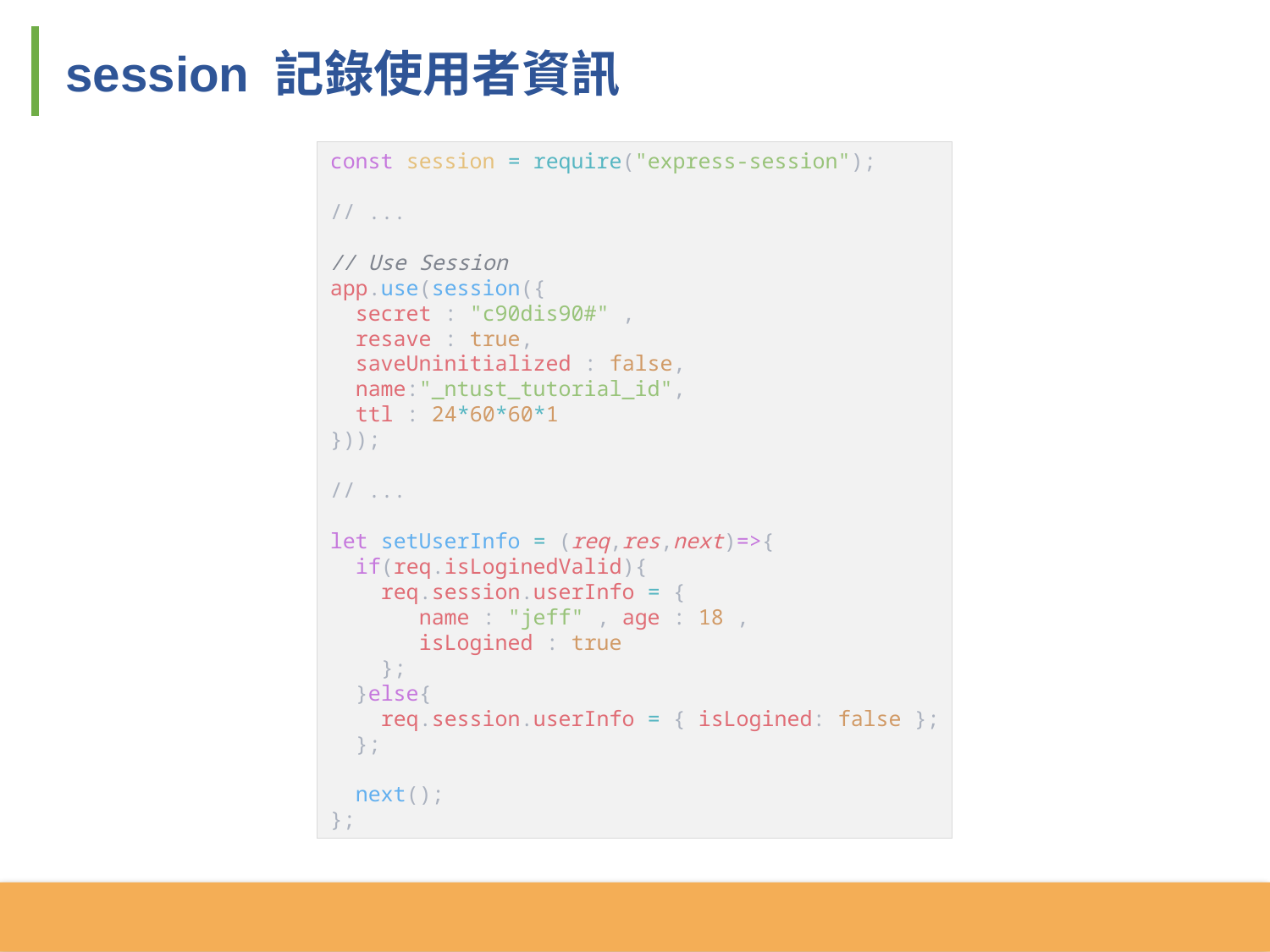

session 記錄使用者資訊
const session = require("express-session");

// ...
// Use Session
app.use(session({
  secret : "c90dis90#" ,
  resave : true,
  saveUninitialized : false,
  name:"_ntust_tutorial_id",
  ttl : 24*60*60*1
}));

// ...
let setUserInfo = (req,res,next)=>{
  if(req.isLoginedValid){
    req.session.userInfo = {
       name : "jeff" , age : 18 ,
       isLogined : true
    };
  }else{
    req.session.userInfo = { isLogined: false };
  };
  next();
};